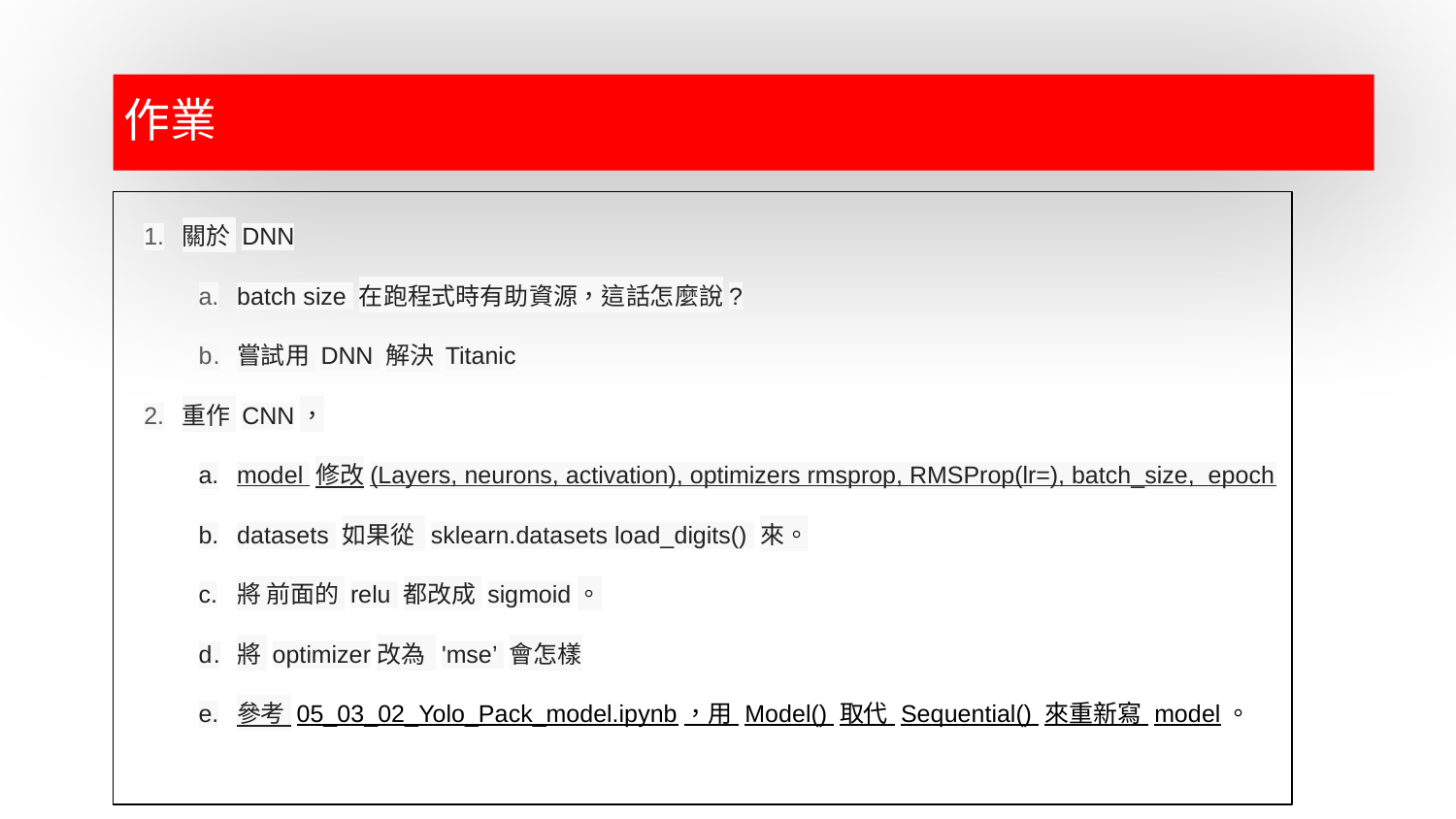

作業
關於 DNN
batch size 在跑程式時有助資源，這話怎麼說?
嘗試用 DNN 解決 Titanic
重作 CNN，
model 修改(Layers, neurons, activation), optimizers rmsprop, RMSProp(lr=), batch_size,  epoch
datasets 如果從  sklearn.datasets load_digits() 來。
將 前面的 relu 都改成 sigmoid。
將 optimizer改為  'mse’ 會怎樣
參考 05_03_02_Yolo_Pack_model.ipynb，用 Model() 取代 Sequential() 來重新寫 model。